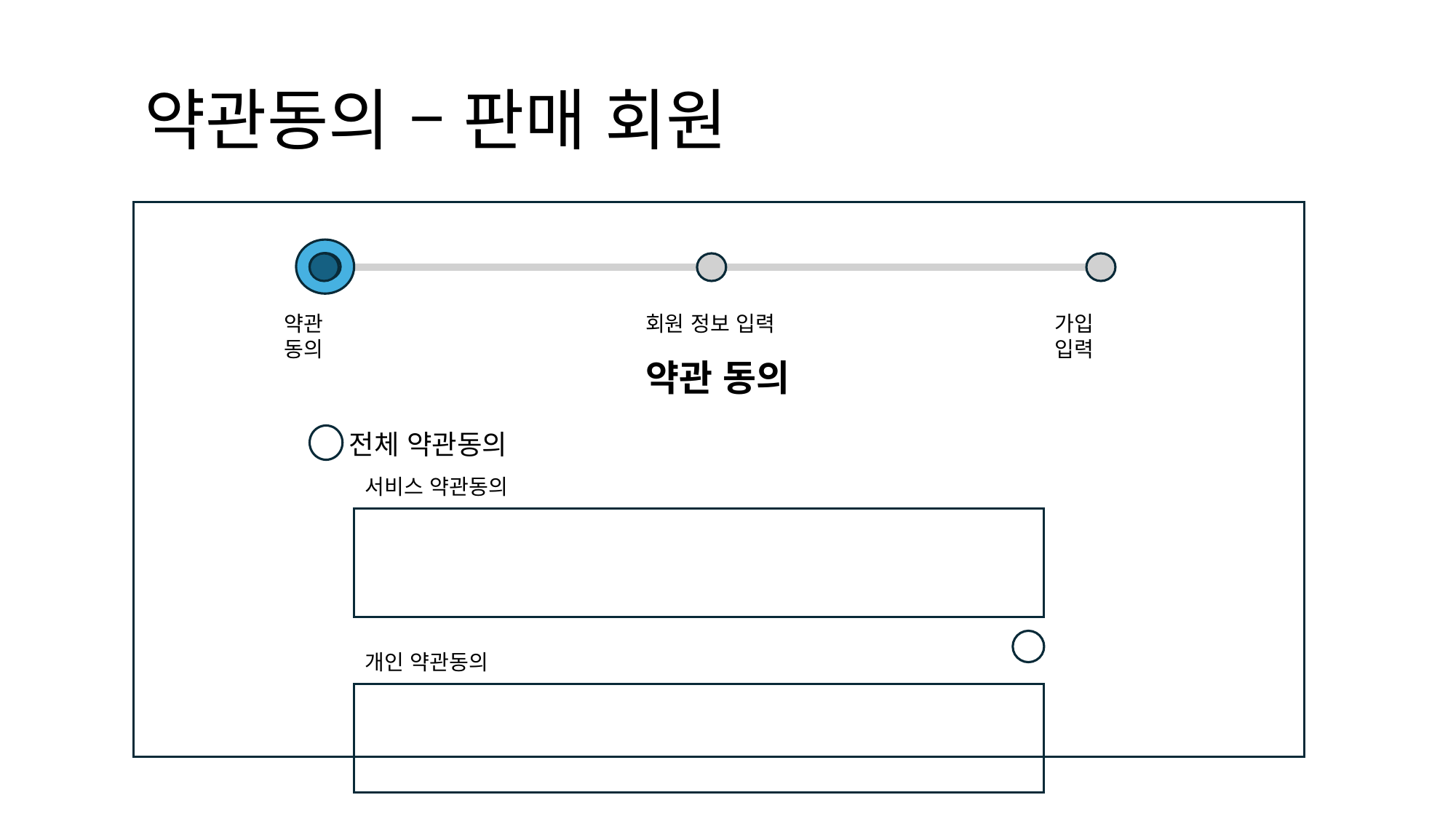

# 약관동의 – 판매 회원

약관 동의
회원 정보 입력
가입 입력
약관 동의
전체 약관동의

서비스 약관동의

개인 약관동의